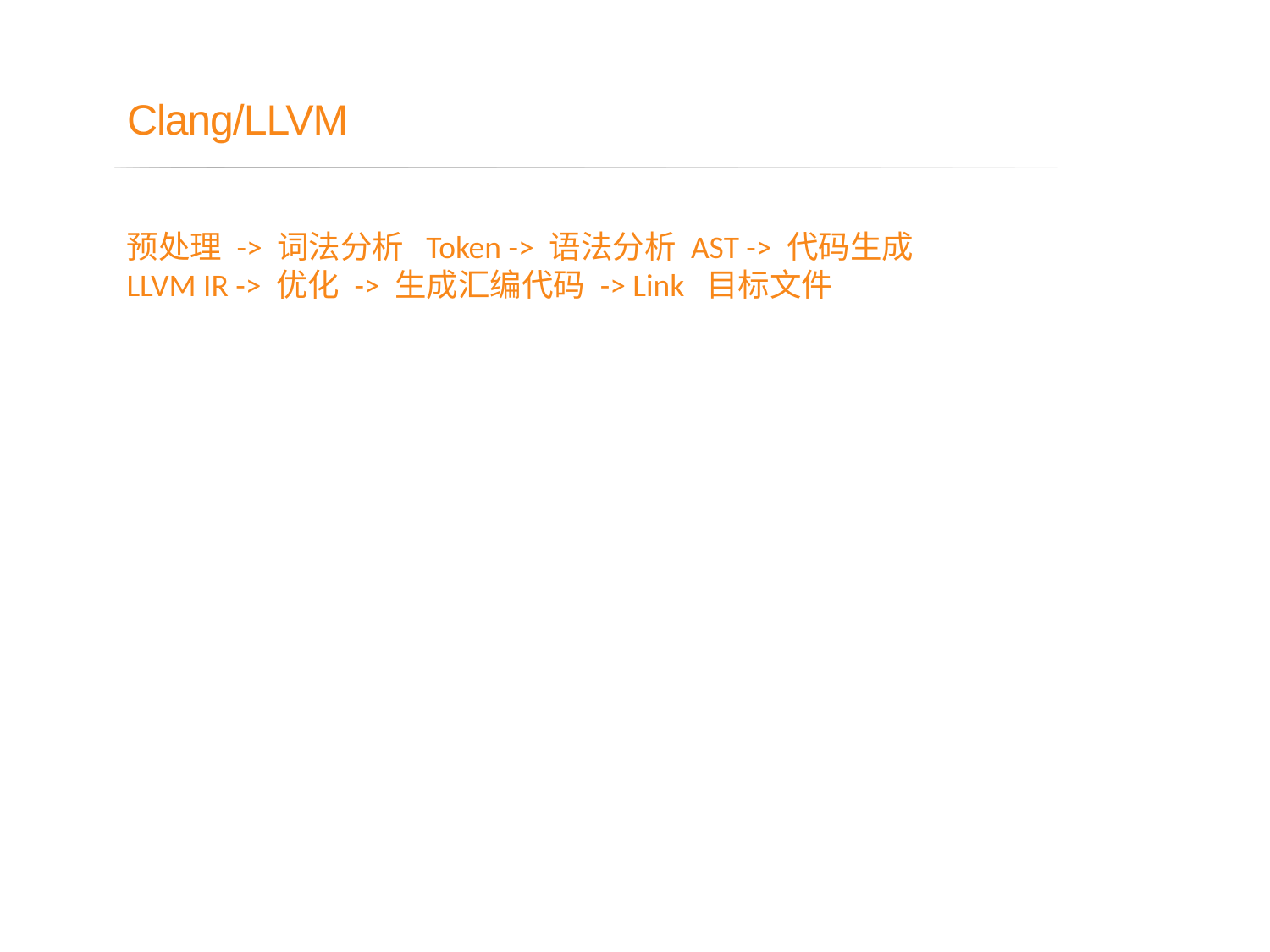

# Clang/LLVM

预处理 -> 词法分析  Token -> 语法分析 AST -> 代码生成  LLVM IR -> 优化 -> 生成汇编代码 -> Link  目标文件